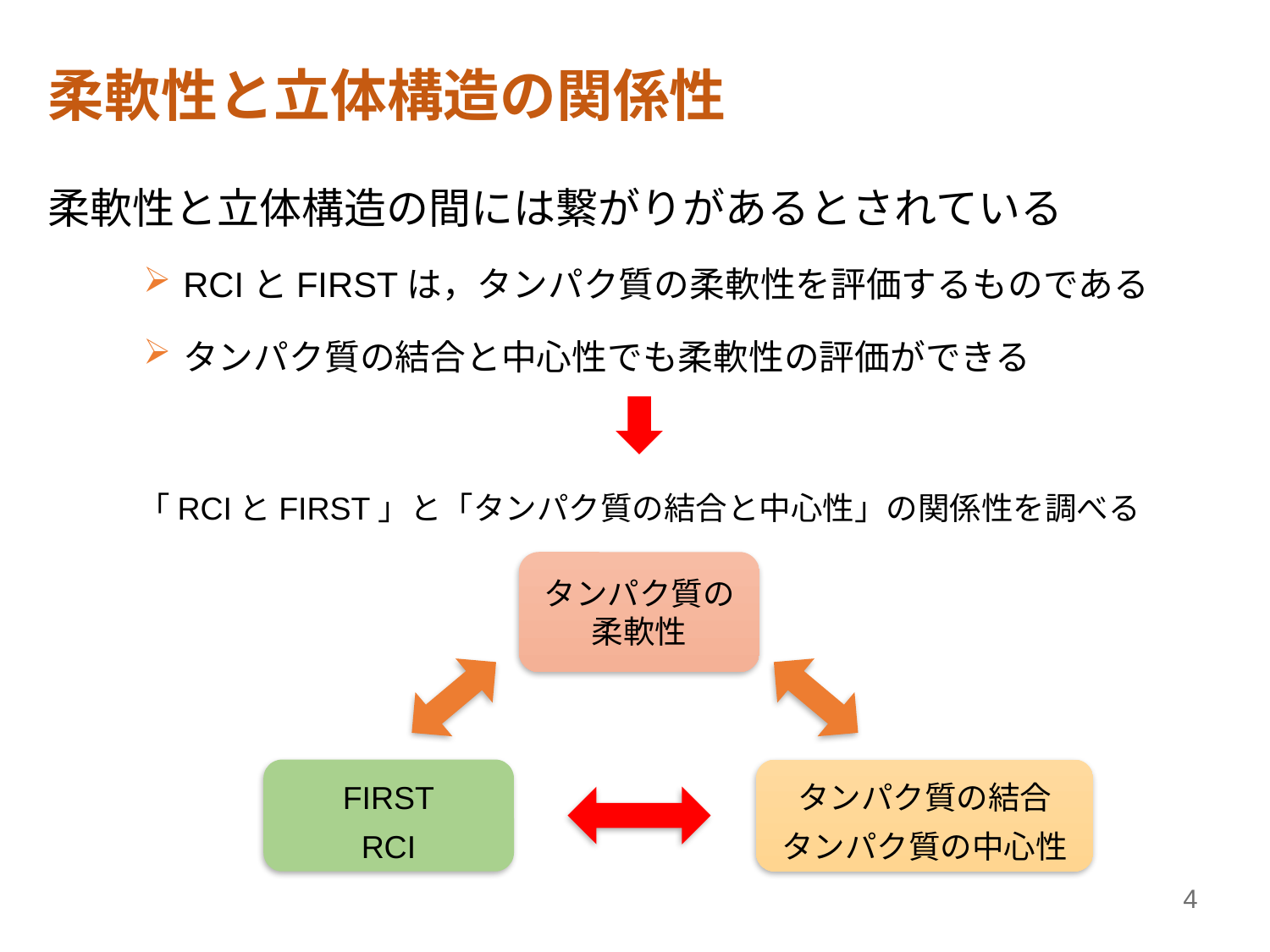

# 柔軟性と立体構造の関係性
柔軟性と立体構造の間には繋がりがあるとされている
RCIとFIRSTは，タンパク質の柔軟性を評価するものである
タンパク質の結合と中心性でも柔軟性の評価ができる

「RCIとFIRST」と「タンパク質の結合と中心性」の関係性を調べる

タンパク質の
柔軟性

FIRST
RCI
タンパク質の結合
タンパク質の中心性

4